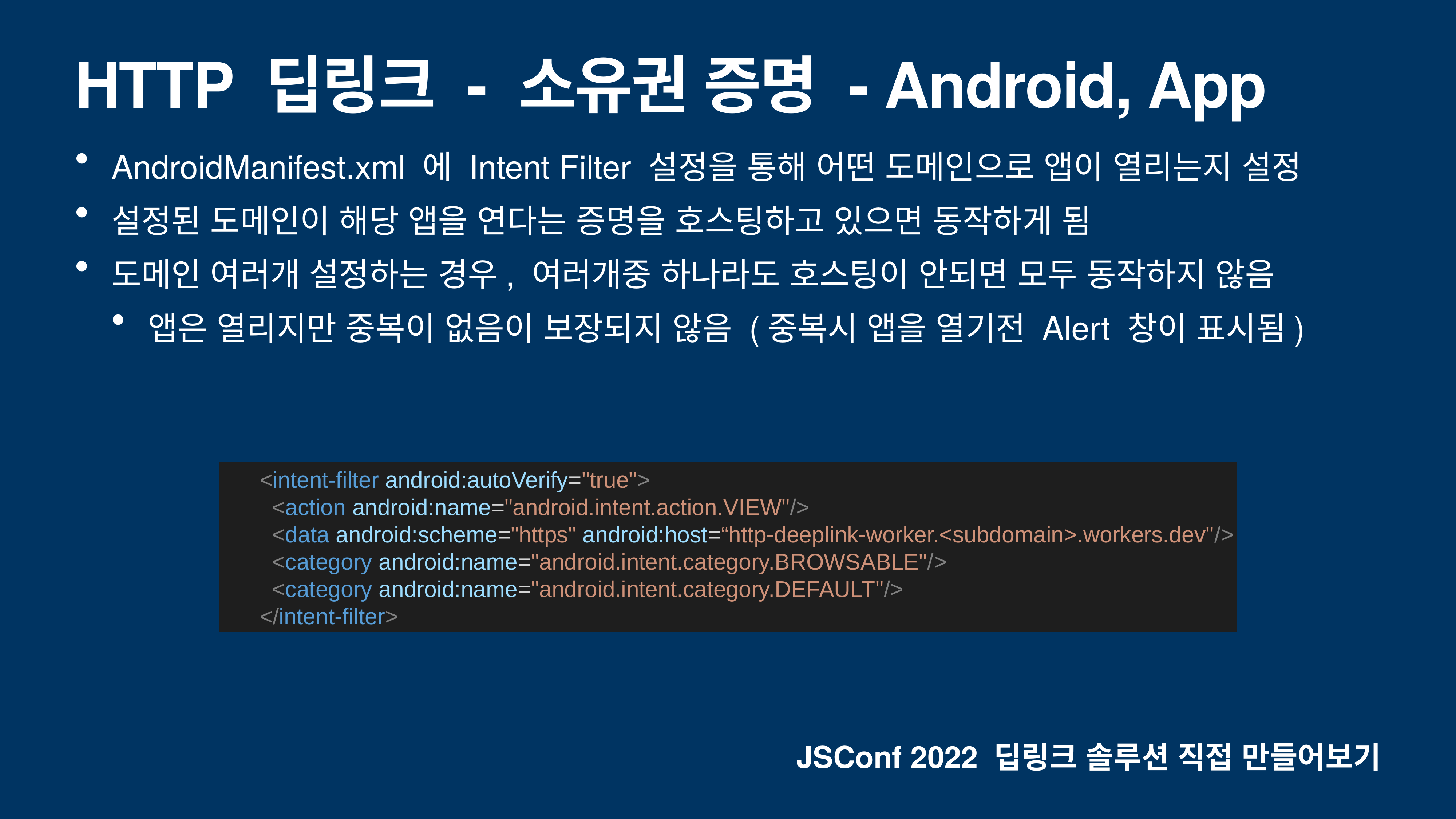

# HTTP 딥링크 - 소유권 증명 - Android, App
AndroidManifest.xml 에 Intent Filter 설정을 통해 어떤 도메인으로 앱이 열리는지 설정
설정된 도메인이 해당 앱을 연다는 증명을 호스팅하고 있으면 동작하게 됨
도메인 여러개 설정하는 경우, 여러개중 하나라도 호스팅이 안되면 모두 동작하지 않음
앱은 열리지만 중복이 없음이 보장되지 않음 (중복시 앱을 열기전 Alert 창이 표시됨)
      <intent-filter android:autoVerify="true">
        <action android:name="android.intent.action.VIEW"/>
        <data android:scheme="https" android:host=“http-deeplink-worker.<subdomain>.workers.dev"/>
        <category android:name="android.intent.category.BROWSABLE"/>
        <category android:name="android.intent.category.DEFAULT"/>
      </intent-filter>
JSConf 2022 딥링크 솔루션 직접 만들어보기